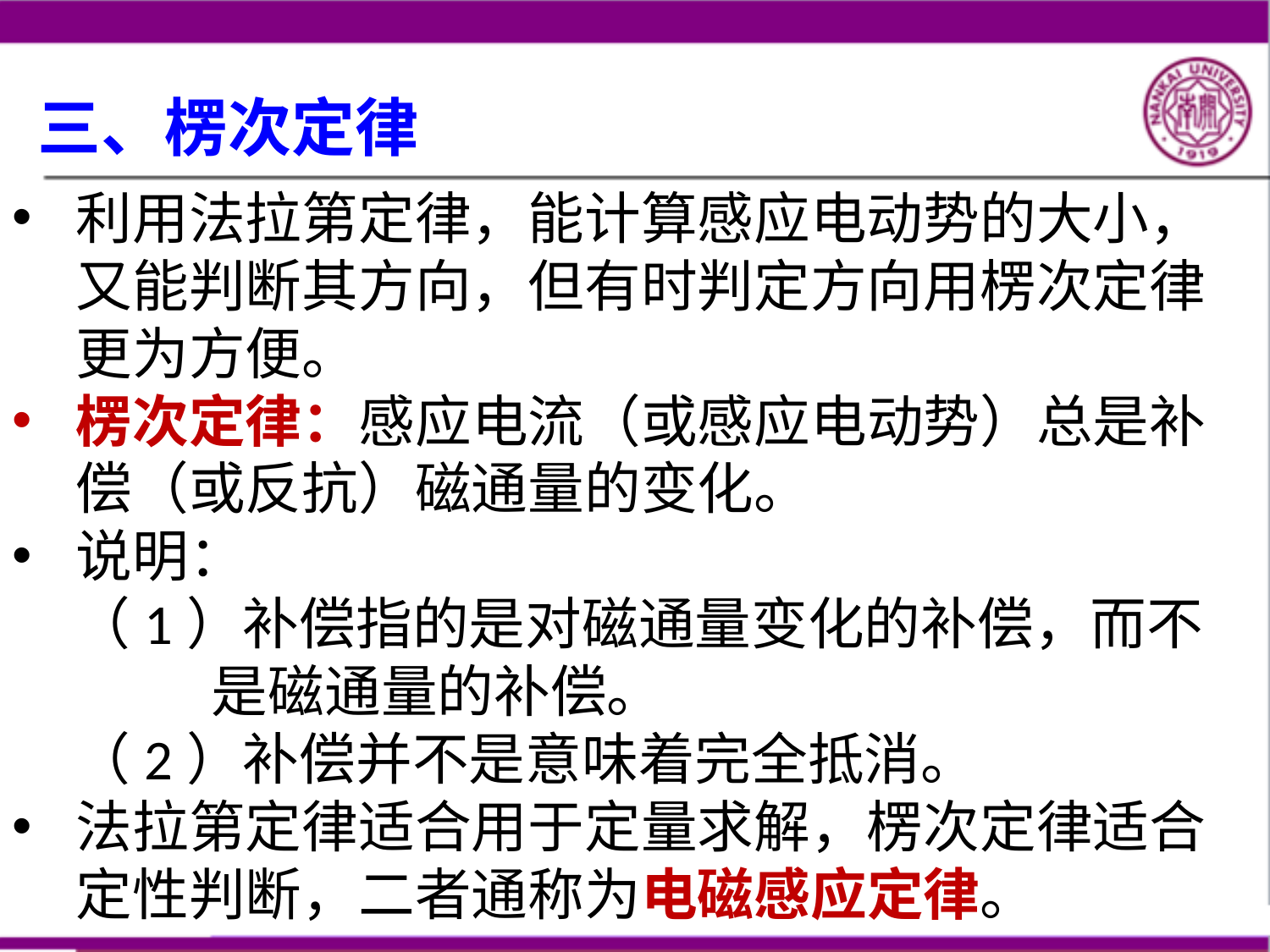

# 三、楞次定律

利用法拉第定律，能计算感应电动势的大小，又能判断其方向，但有时判定方向用楞次定律更为方便。
楞次定律：感应电流（或感应电动势）总是补偿（或反抗）磁通量的变化。
说明：
（1）补偿指的是对磁通量变化的补偿，而不是磁通量的补偿。
（2）补偿并不是意味着完全抵消。
法拉第定律适合用于定量求解，楞次定律适合定性判断，二者通称为电磁感应定律。